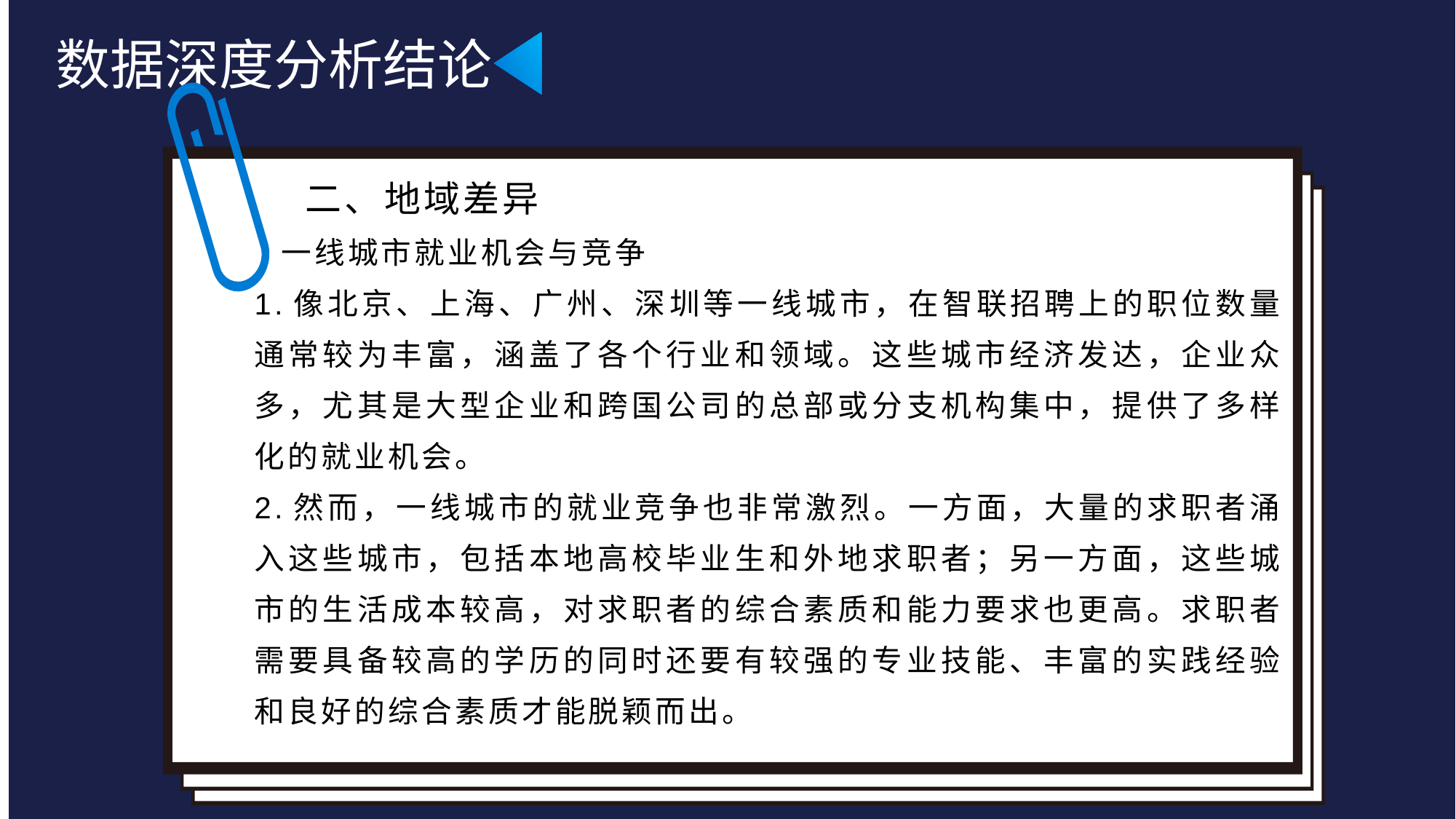

数据深度分析结论

     二、地域差异
  一线城市就业机会与竞争
1.像北京、上海、广州、深圳等一线城市，在智联招聘上的职位数量通常较为丰富，涵盖了各个行业和领域。这些城市经济发达，企业众多，尤其是大型企业和跨国公司的总部或分支机构集中，提供了多样化的就业机会。
2.然而，一线城市的就业竞争也非常激烈。一方面，大量的求职者涌入这些城市，包括本地高校毕业生和外地求职者；另一方面，这些城市的生活成本较高，对求职者的综合素质和能力要求也更高。求职者需要具备较高的学历的同时还要有较强的专业技能、丰富的实践经验和良好的综合素质才能脱颖而出。